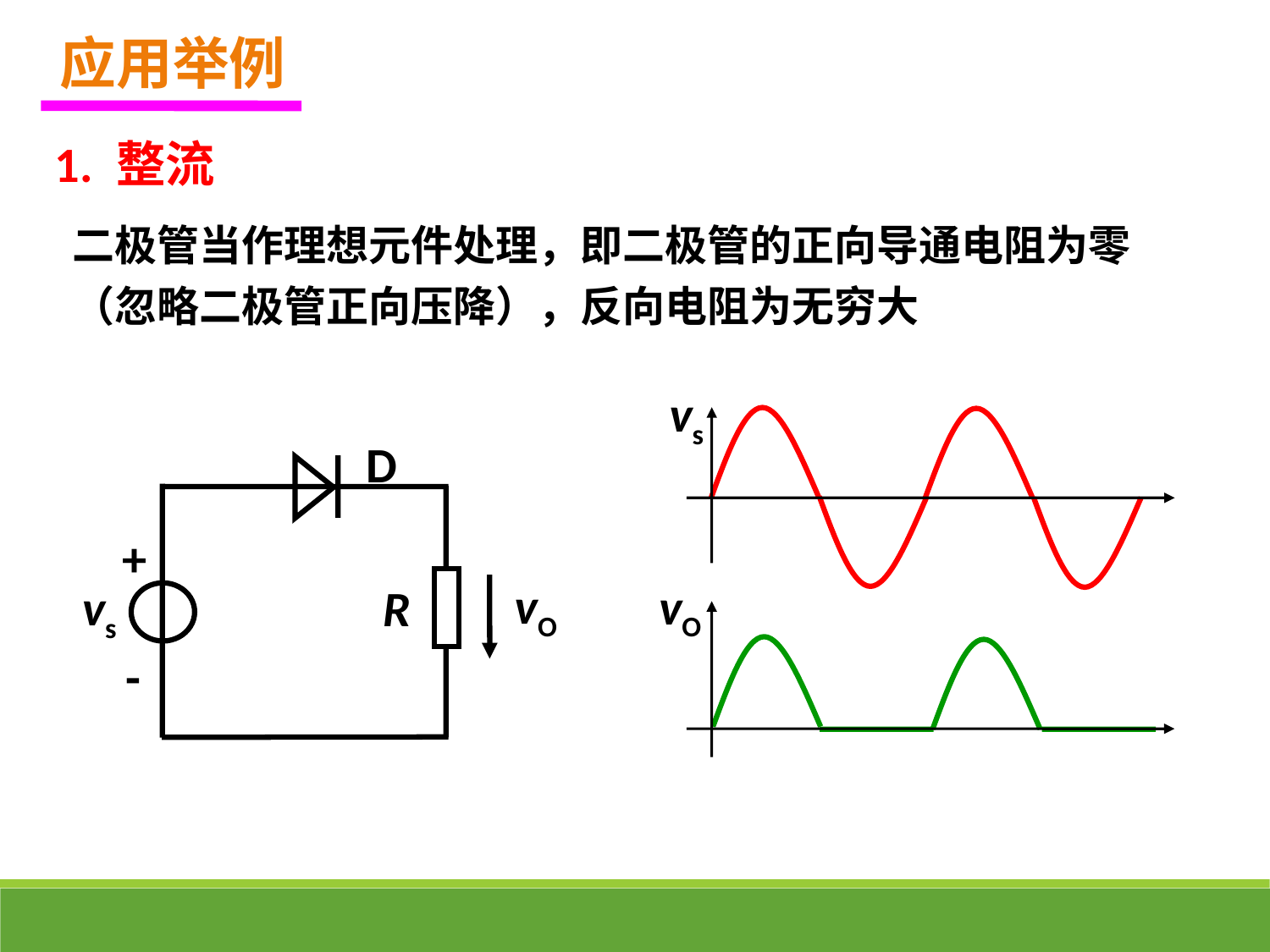

应用举例

1. 整流
二极管当作理想元件处理，即二极管的正向导通电阻为零（忽略二极管正向压降），反向电阻为无穷大
vs

D

+

vO
vO
vs
R

-